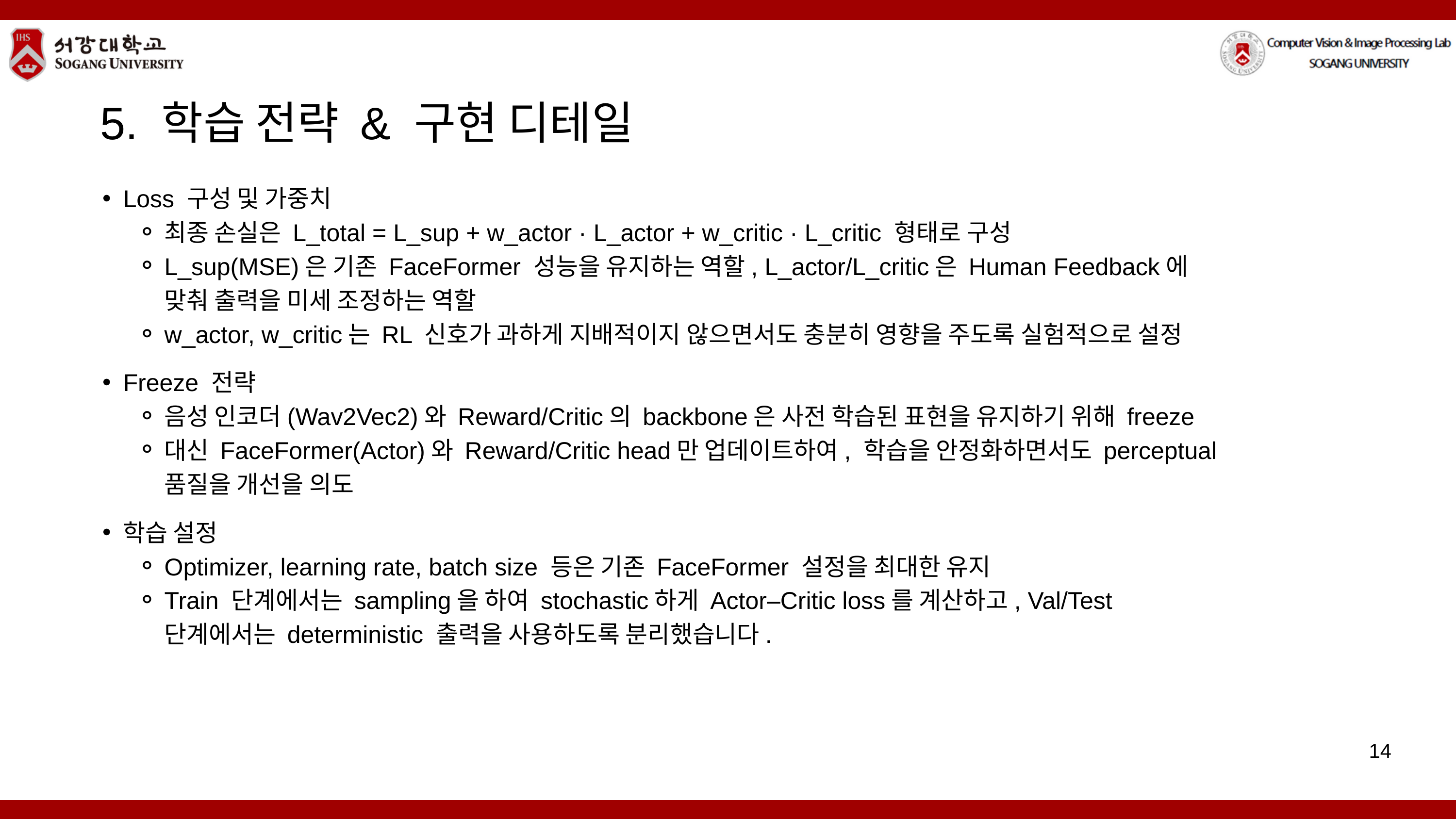

5. 학습 전략 & 구현 디테일
Loss 구성 및 가중치
최종 손실은 L_total = L_sup + w_actor · L_actor + w_critic · L_critic 형태로 구성
L_sup(MSE)은 기존 FaceFormer 성능을 유지하는 역할, L_actor/L_critic은 Human Feedback에 맞춰 출력을 미세 조정하는 역할
w_actor, w_critic는 RL 신호가 과하게 지배적이지 않으면서도 충분히 영향을 주도록 실험적으로 설정

Freeze 전략
음성 인코더(Wav2Vec2)와 Reward/Critic의 backbone은 사전 학습된 표현을 유지하기 위해 freeze
대신 FaceFormer(Actor)와 Reward/Critic head만 업데이트하여, 학습을 안정화하면서도 perceptual 품질을 개선을 의도

학습 설정
Optimizer, learning rate, batch size 등은 기존 FaceFormer 설정을 최대한 유지
Train 단계에서는 sampling을 하여 stochastic하게 Actor–Critic loss를 계산하고, Val/Test 단계에서는 deterministic 출력을 사용하도록 분리했습니다.

14